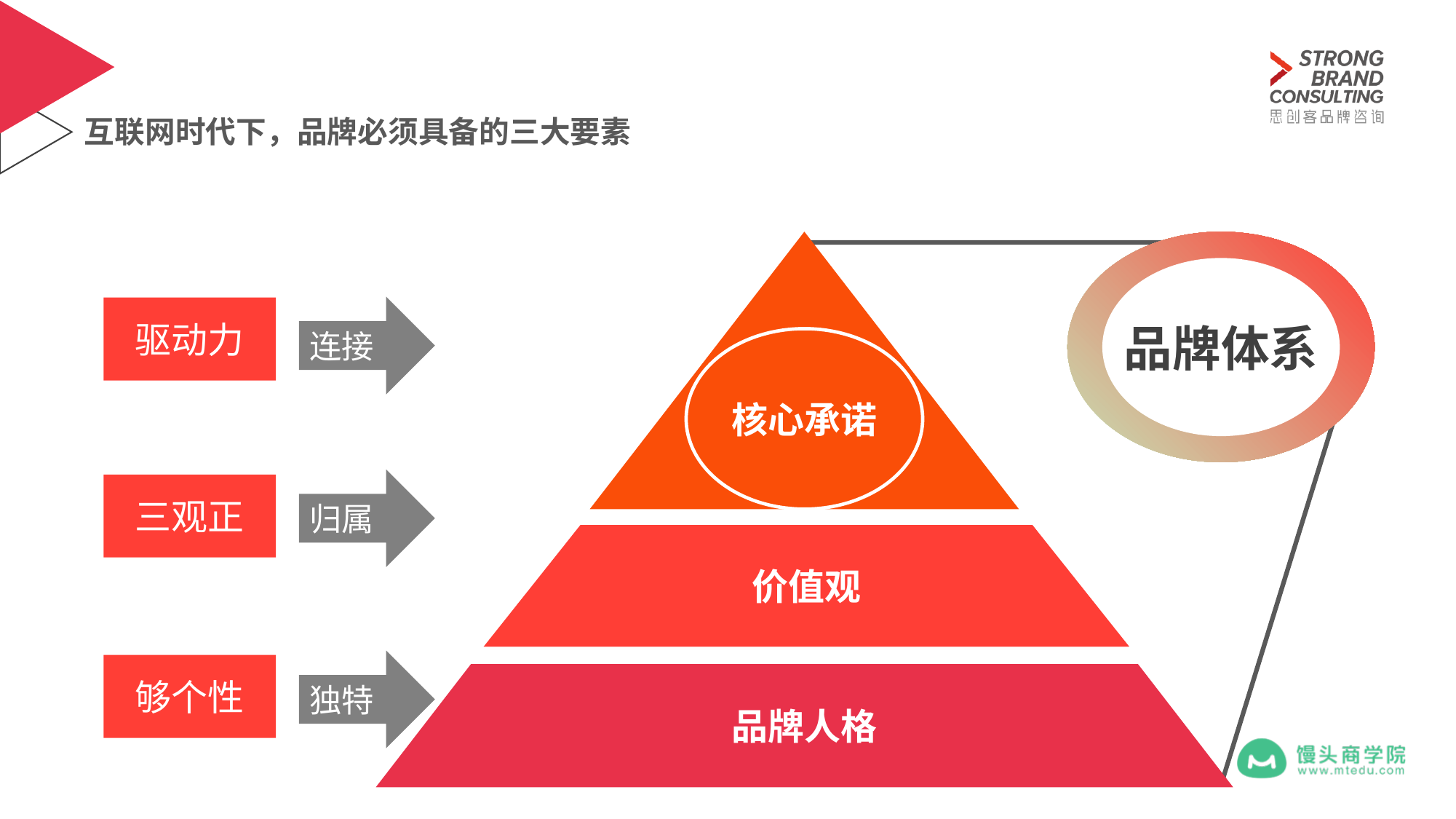

互联网时代下，品牌必须具备的三大要素

品牌体系
连接
驱动力
核心承诺

归属
三观正
价值观
独特
够个性
品牌人格